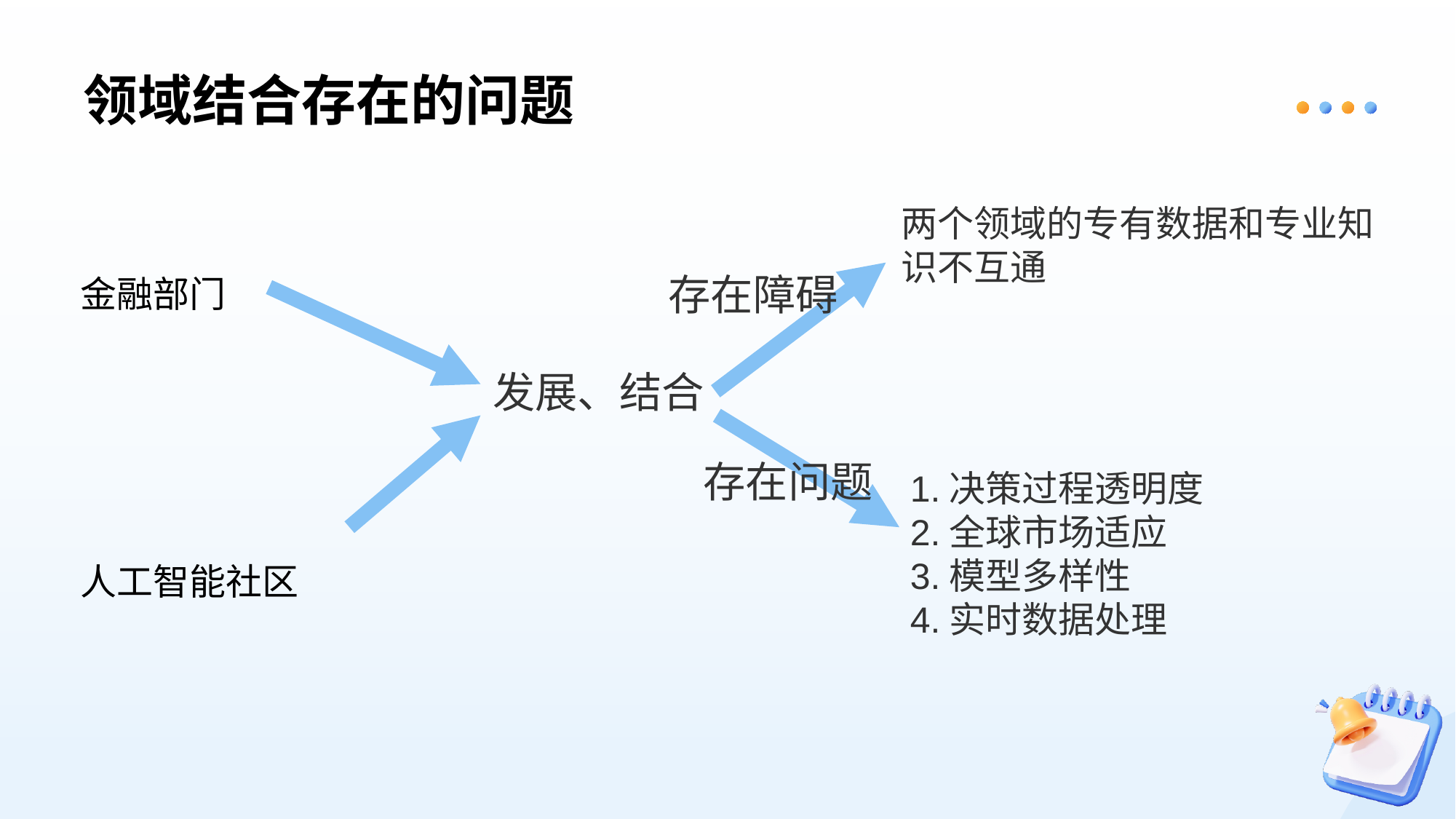

# 领域结合存在的问题
两个领域的专有数据和专业知识不互通
金融部门

人工智能社区
存在障碍
发展、结合
存在问题
1.决策过程透明度
2.全球市场适应
3.模型多样性
4.实时数据处理